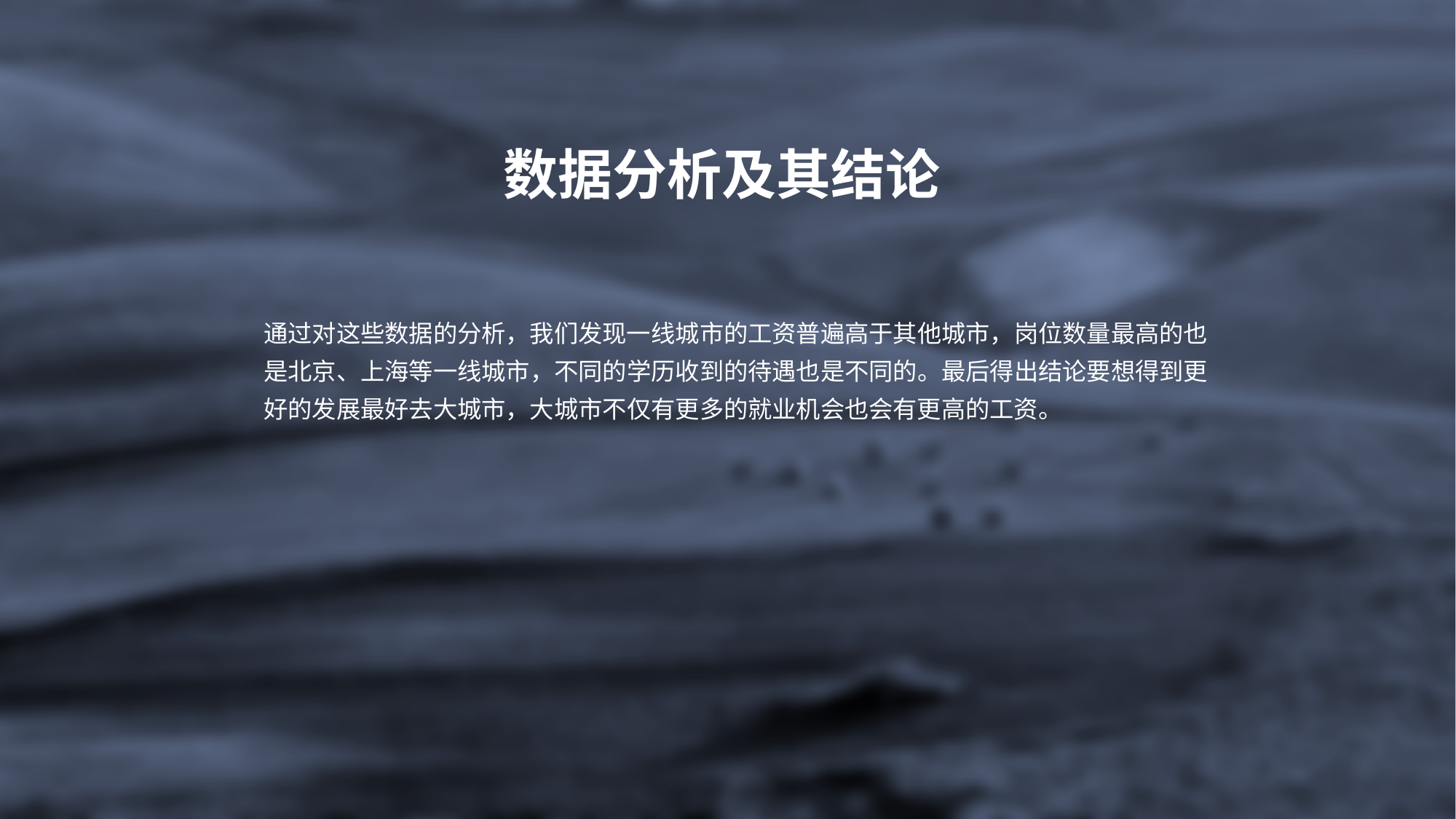

数据分析及其结论
通过对这些数据的分析，我们发现一线城市的工资普遍高于其他城市，岗位数量最高的也是北京、上海等一线城市，不同的学历收到的待遇也是不同的。最后得出结论要想得到更好的发展最好去大城市，大城市不仅有更多的就业机会也会有更高的工资。